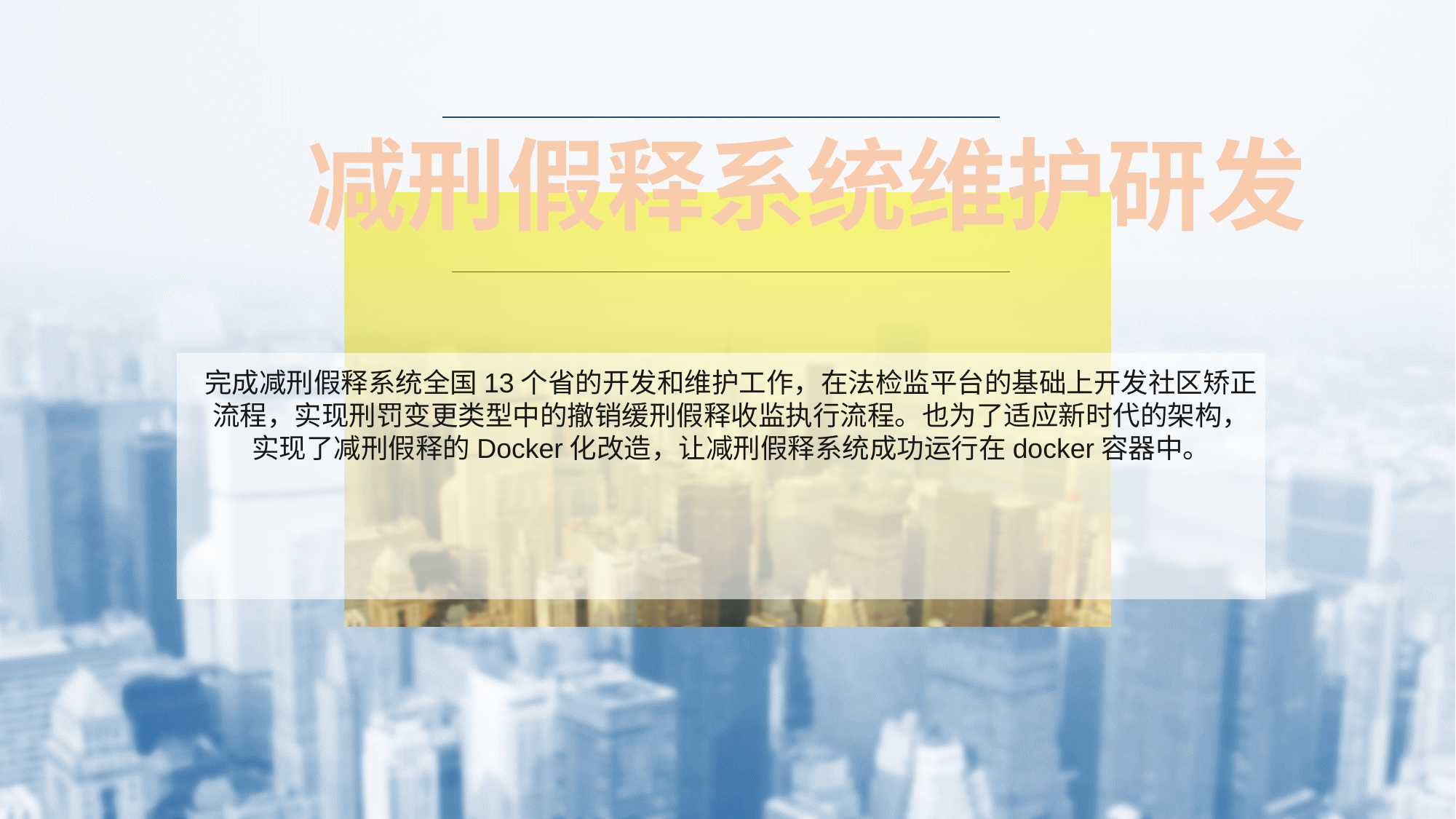

suan
减刑假释系统维护研发

完成减刑假释系统全国13个省的开发和维护工作，在法检监平台的基础上开发社区矫正流程，实现刑罚变更类型中的撤销缓刑假释收监执行流程。也为了适应新时代的架构，实现了减刑假释的Docker化改造，让减刑假释系统成功运行在docker容器中。